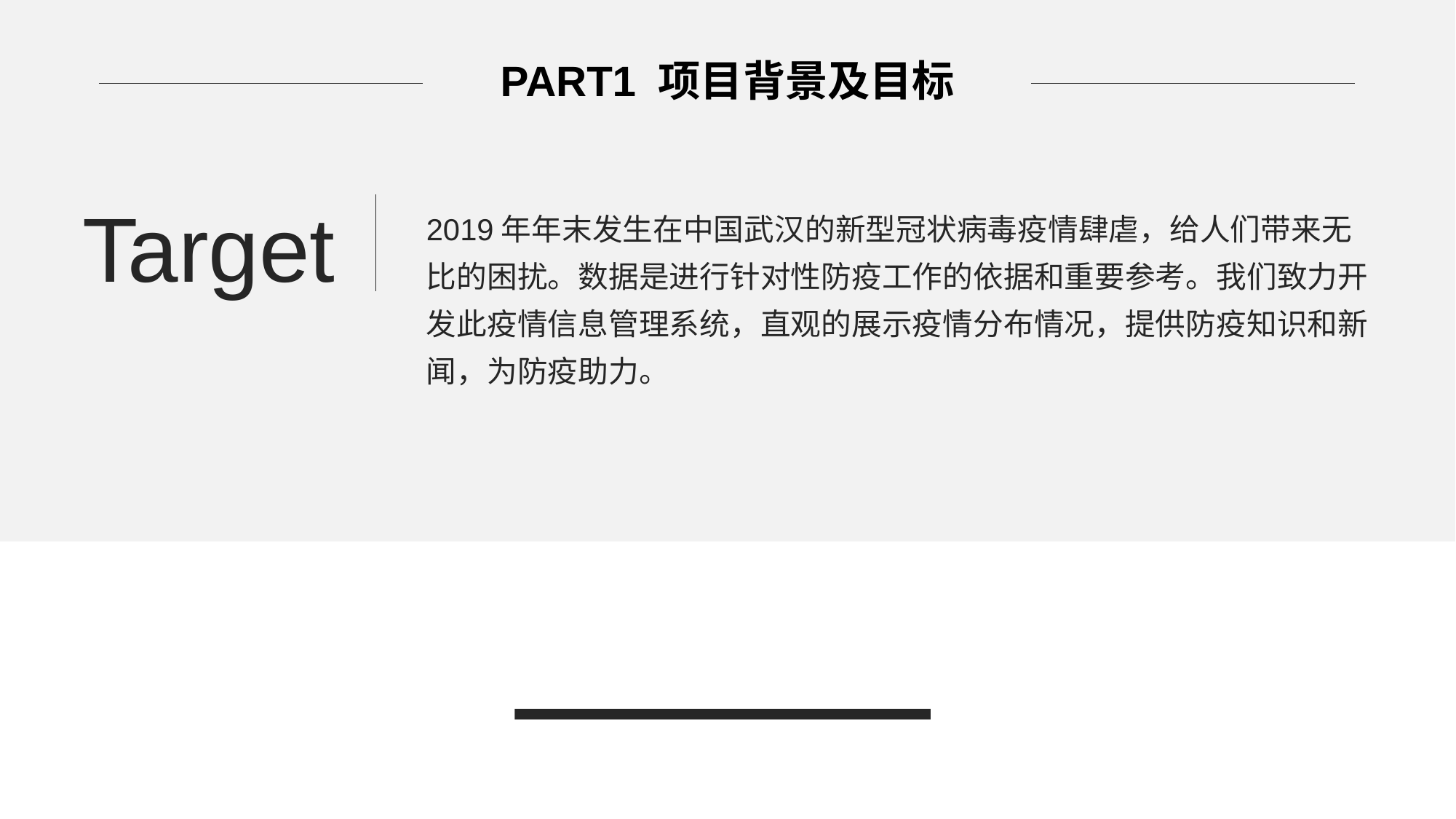

PART1 项目背景及目标
Target
2019年年末发生在中国武汉的新型冠状病毒疫情肆虐，给人们带来无比的困扰。数据是进行针对性防疫工作的依据和重要参考。我们致力开发此疫情信息管理系统，直观的展示疫情分布情况，提供防疫知识和新闻，为防疫助力。